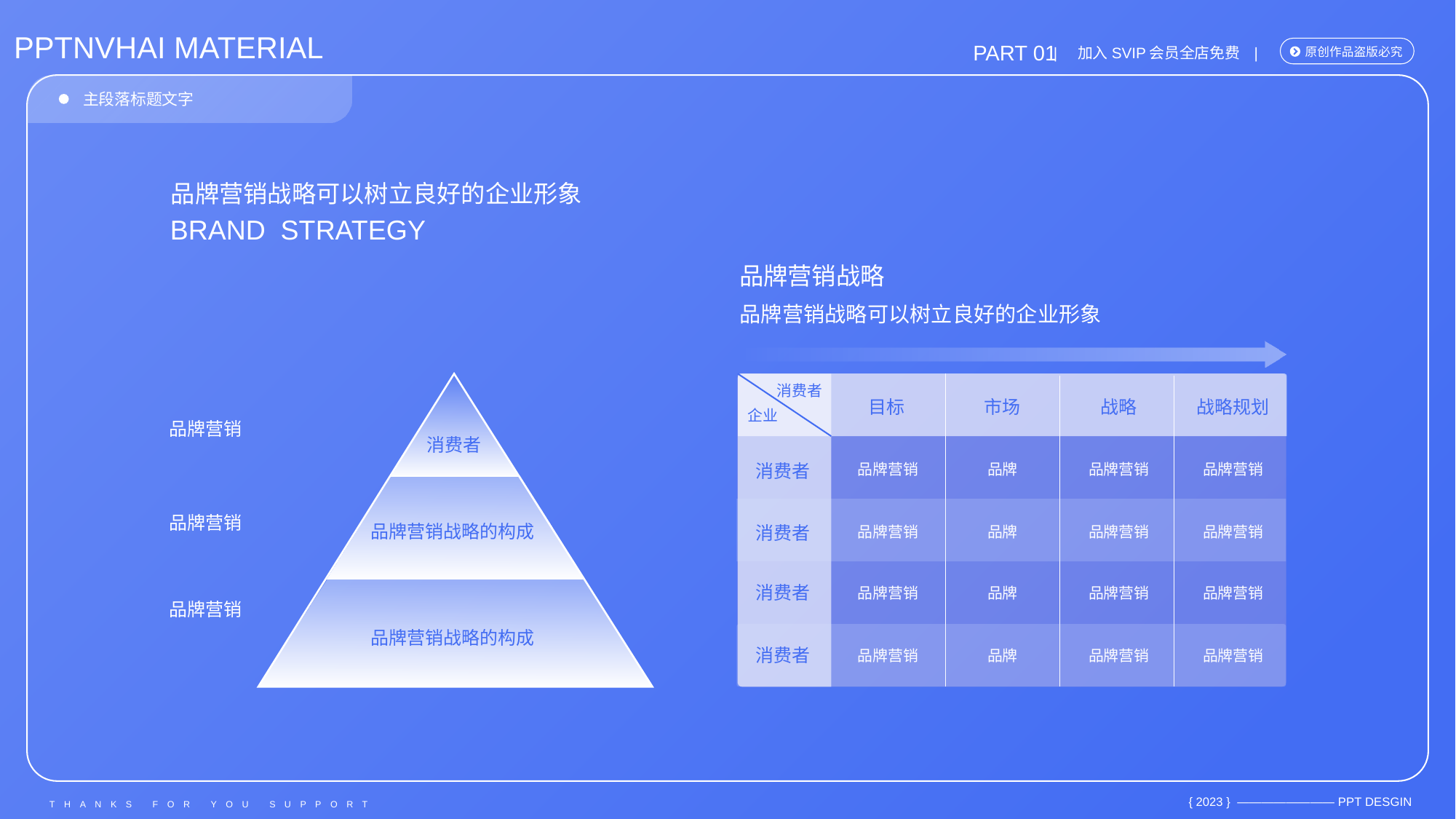

品牌营销战略可以树立良好的企业形象
Brand  strategy
品牌营销战略
品牌营销战略可以树立良好的企业形象

品牌营销
品牌
品牌营销
品牌营销

品牌营销
品牌
品牌营销
品牌营销
品牌营销
品牌
品牌营销
品牌营销

品牌营销
品牌
品牌营销
品牌营销
消费者
目标
市场
战略
战略规划
企业
品牌营销
消费者
消费者

品牌营销
品牌营销战略的构成
消费者
消费者

品牌营销
品牌营销战略的构成
消费者